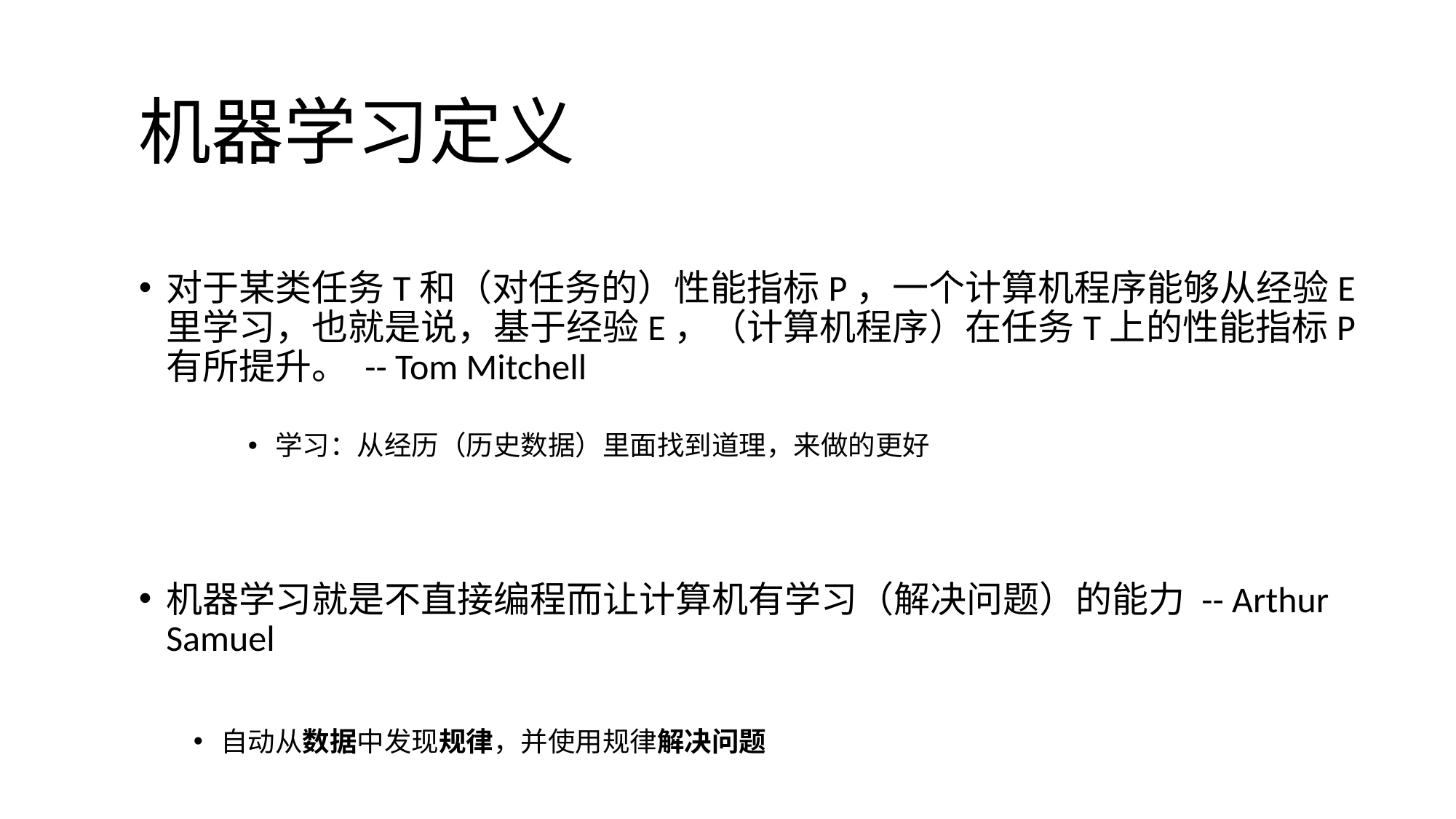

机器学习定义

对于某类任务T和（对任务的）性能指标P，一个计算机程序能够从经验E里学习，也就是说，基于经验E，（计算机程序）在任务T上的性能指标P有所提升。 -- Tom Mitchell

学习：从经历（历史数据）里面找到道理，来做的更好

机器学习就是不直接编程而让计算机有学习（解决问题）的能力 -- Arthur Samuel

自动从数据中发现规律，并使用规律解决问题